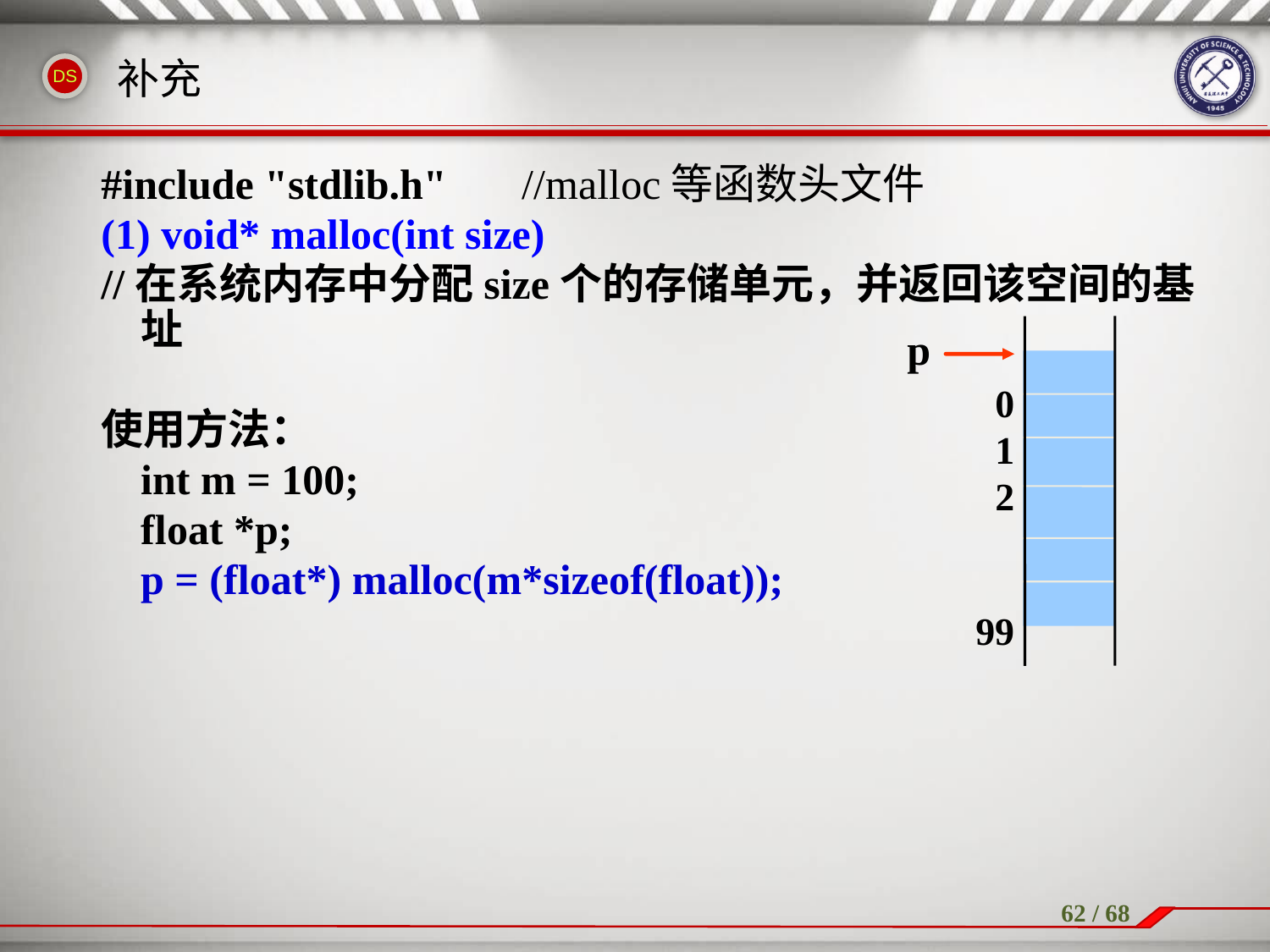

补充
#include "stdlib.h"	//malloc等函数头文件
(1) void* malloc(int size)
//在系统内存中分配size个的存储单元，并返回该空间的基址

使用方法：
	int m = 100;
	float *p;
	p = (float*) malloc(m*sizeof(float));

p

  0
  1
  2

 99